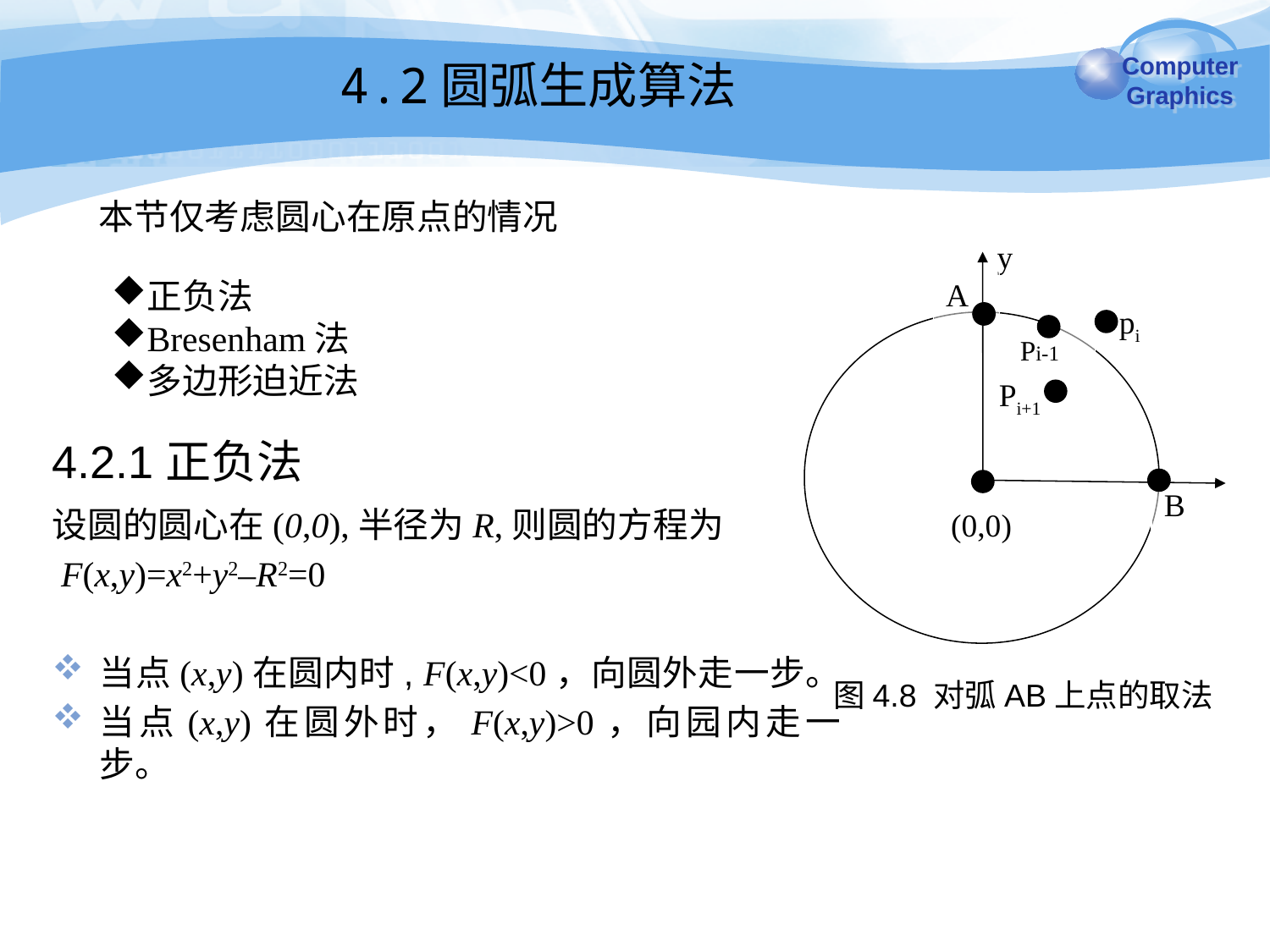

4.2圆弧生成算法
本节仅考虑圆心在原点的情况
y

A
pi

Pi-1
Pi+1

B

(0,0)
正负法
Bresenham法
多边形迫近法
4.2.1正负法
设圆的圆心在(0,0),半径为R,则圆的方程为
 F(x,y)=x2+y2–R2=0

当点(x,y)在圆内时, F(x,y)<0，向圆外走一步。
当点(x,y)在圆外时，F(x,y)>0，向园内走一步。
图4.8 对弧AB上点的取法